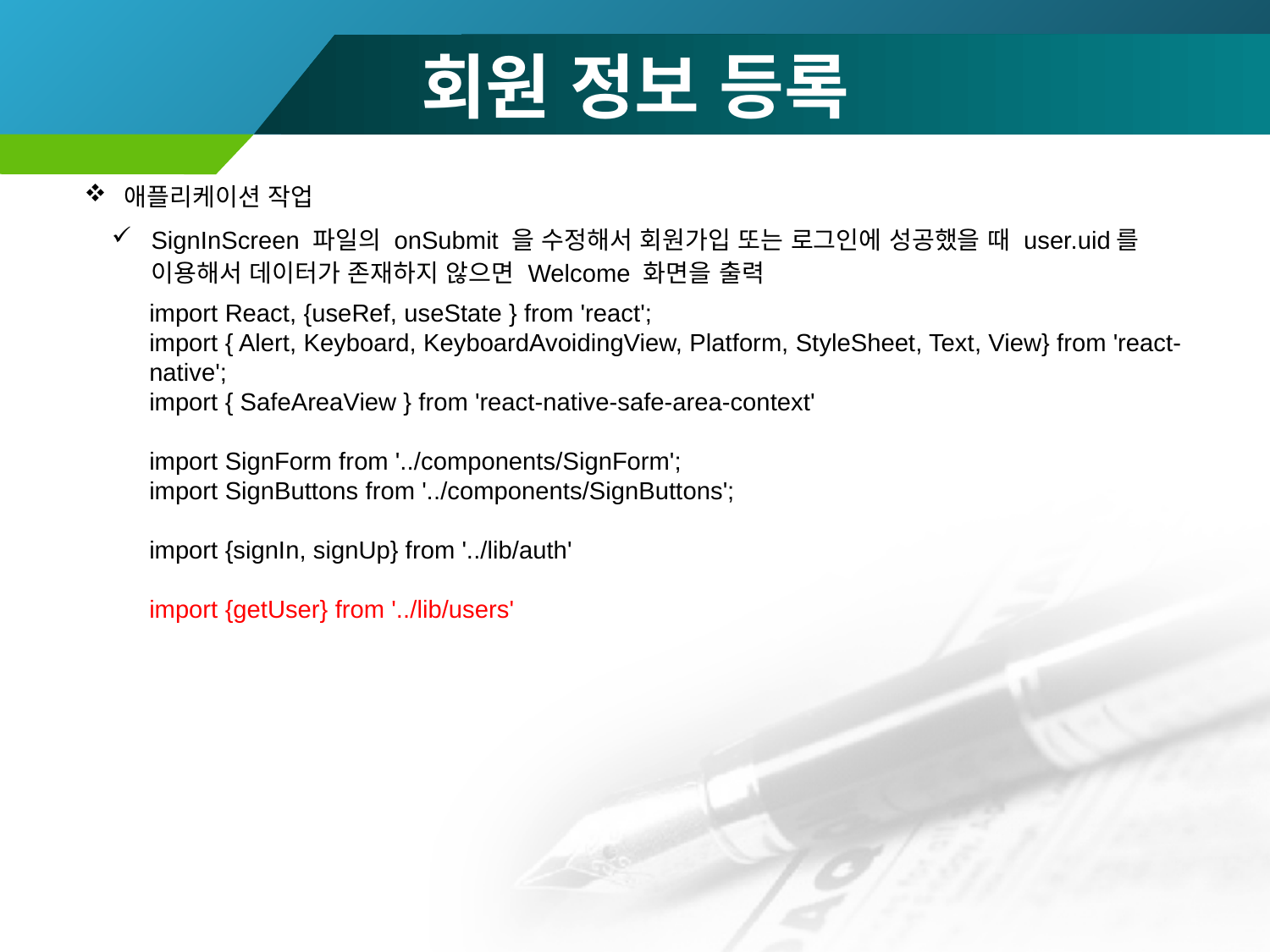

# 회원 정보 등록
애플리케이션 작업
SignInScreen 파일의 onSubmit 을 수정해서 회원가입 또는 로그인에 성공했을 때 user.uid를 이용해서 데이터가 존재하지 않으면 Welcome 화면을 출력
import React, {useRef, useState } from 'react';
import { Alert, Keyboard, KeyboardAvoidingView, Platform, StyleSheet, Text, View} from 'react-native';
import { SafeAreaView } from 'react-native-safe-area-context'

import SignForm from '../components/SignForm';
import SignButtons from '../components/SignButtons';

import {signIn, signUp} from '../lib/auth'

import {getUser} from '../lib/users'